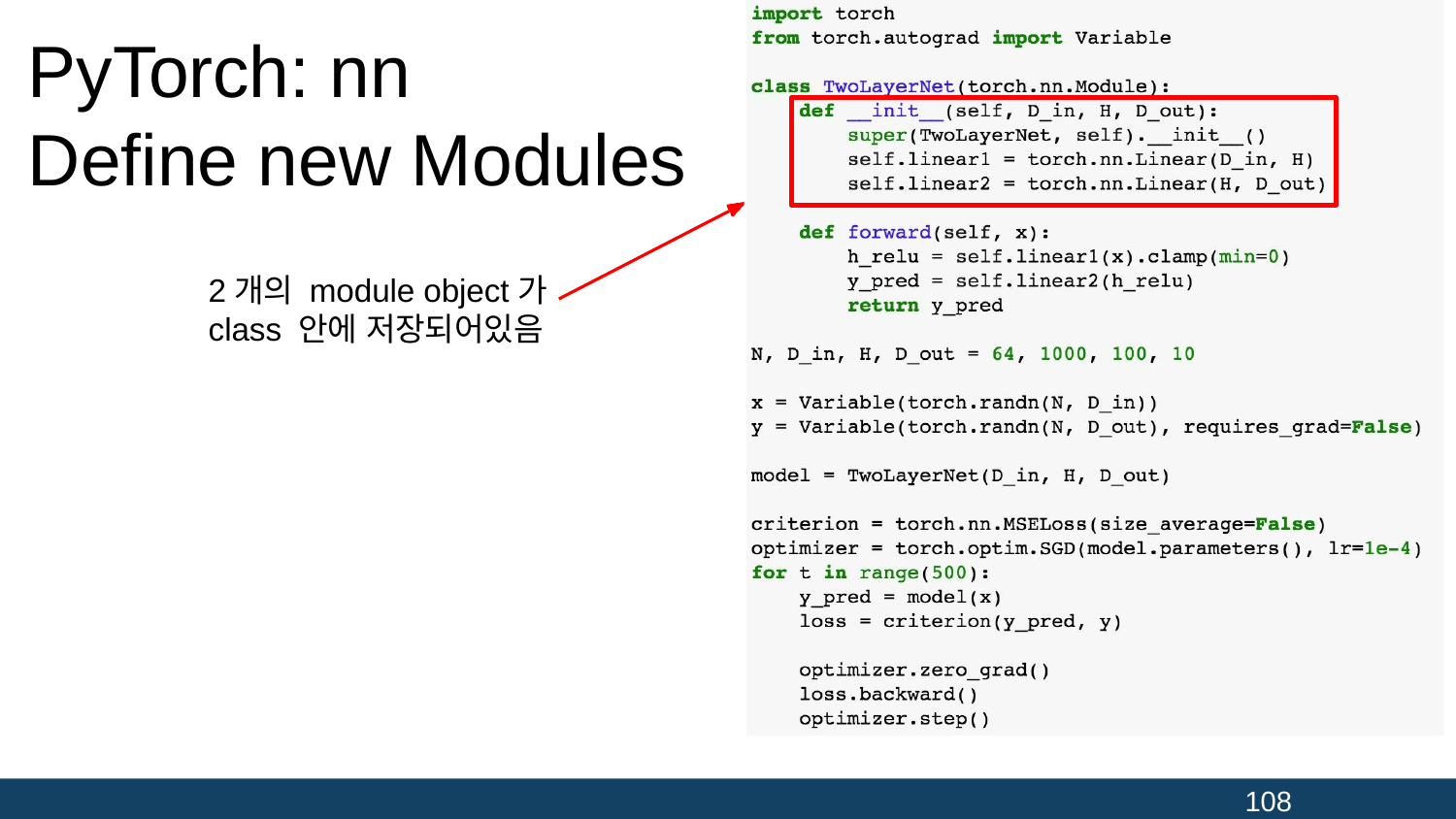

PyTorch: nn
Define new Modules
2개의 module object가 class 안에 저장되어있음